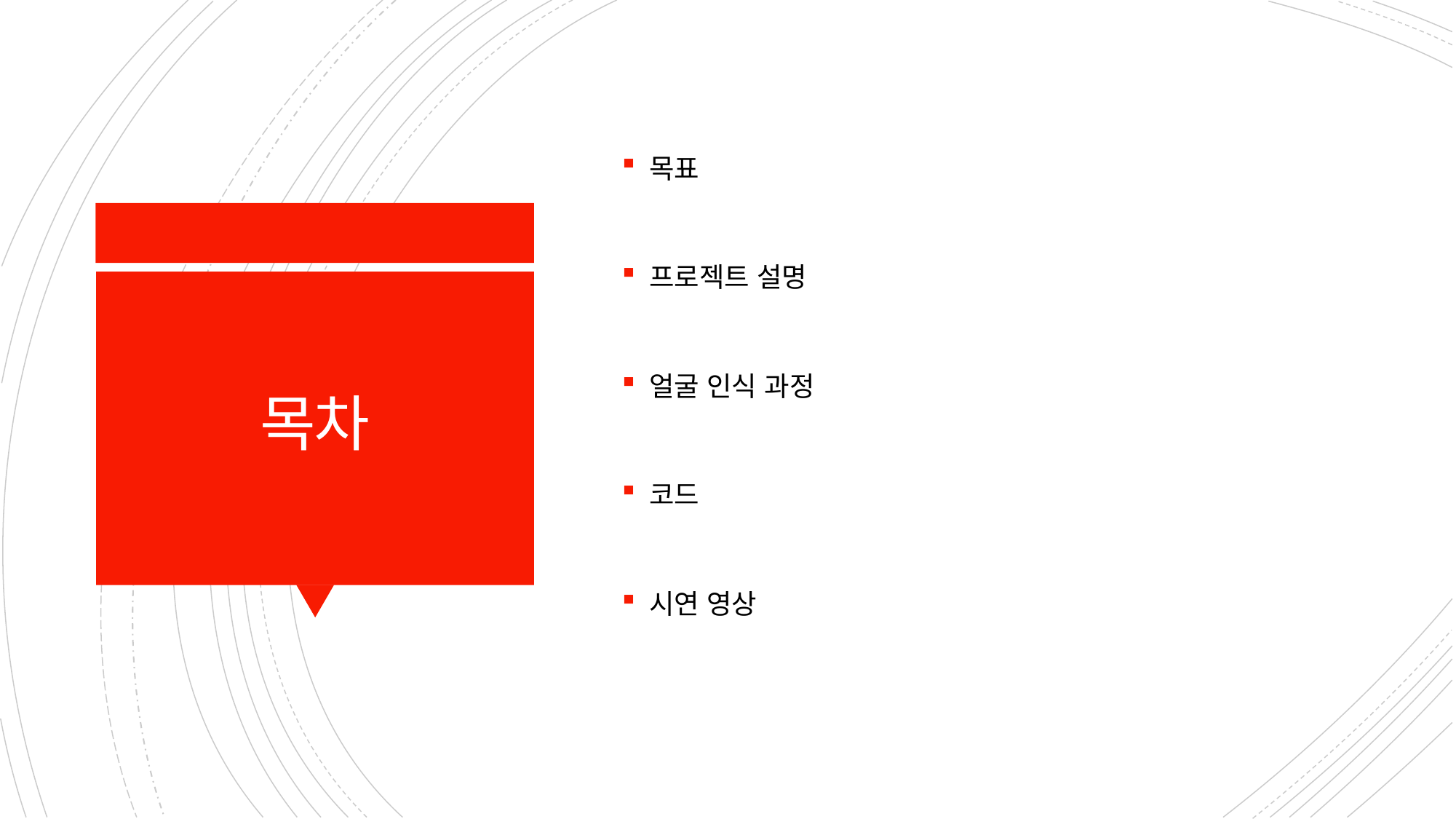

목표

프로젝트 설명

얼굴 인식 과정

코드

시연 영상

# 목차